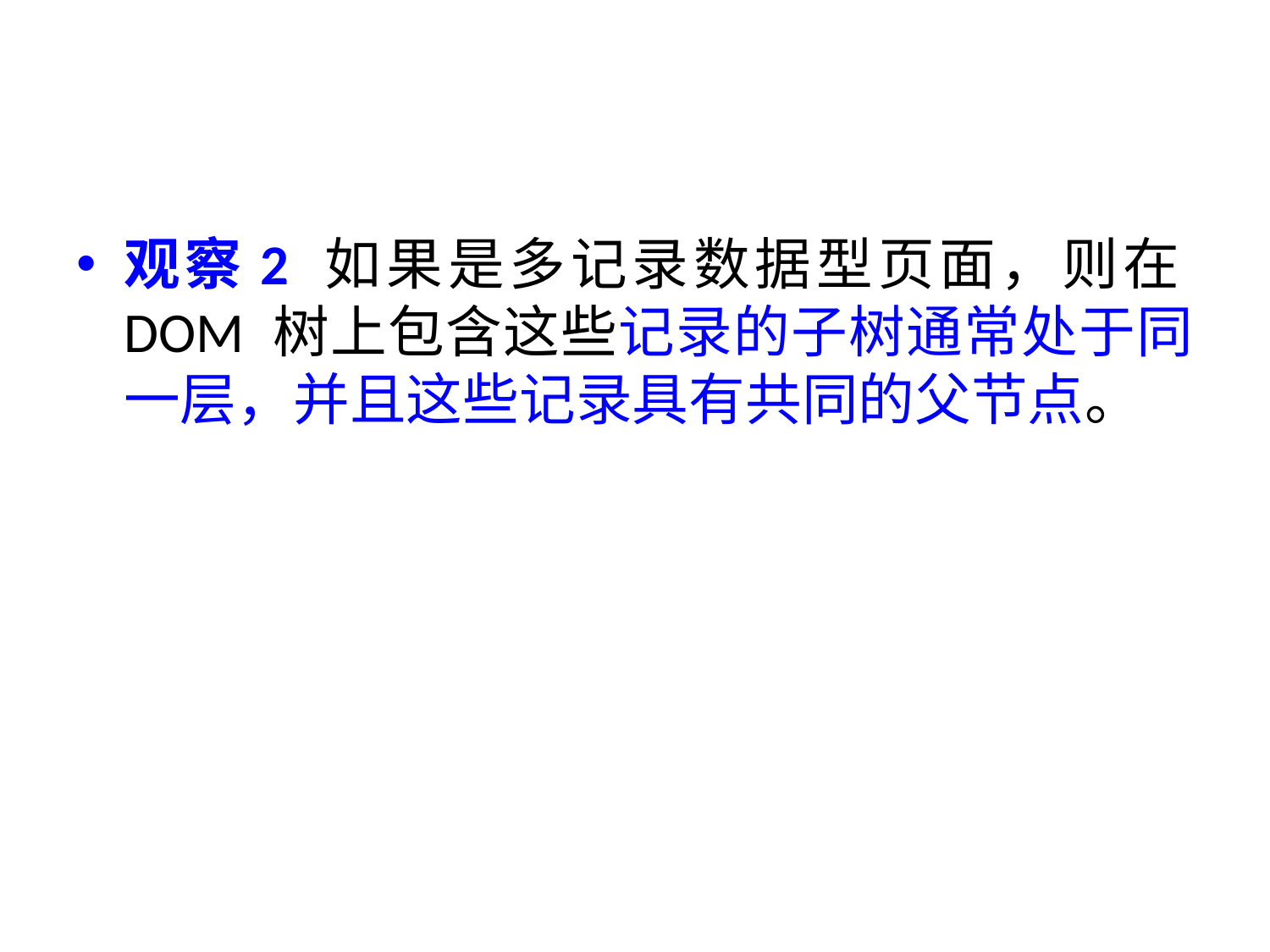

#
观察2 如果是多记录数据型页面，则在DOM 树上包含这些记录的子树通常处于同一层，并且这些记录具有共同的父节点。